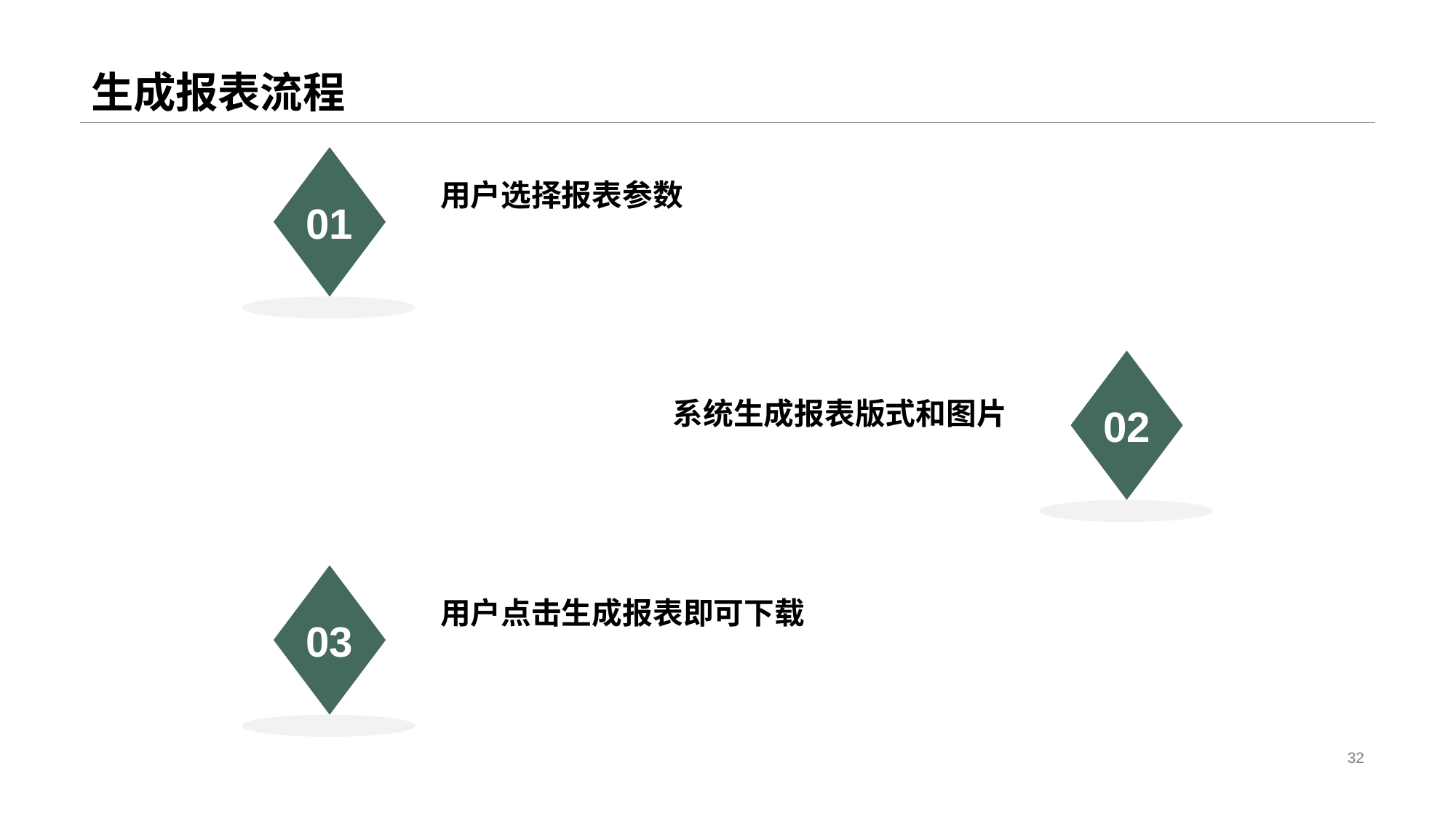

# 生成报表流程
01

用户选择报表参数

02

系统生成报表版式和图片

03

用户点击生成报表即可下载

32